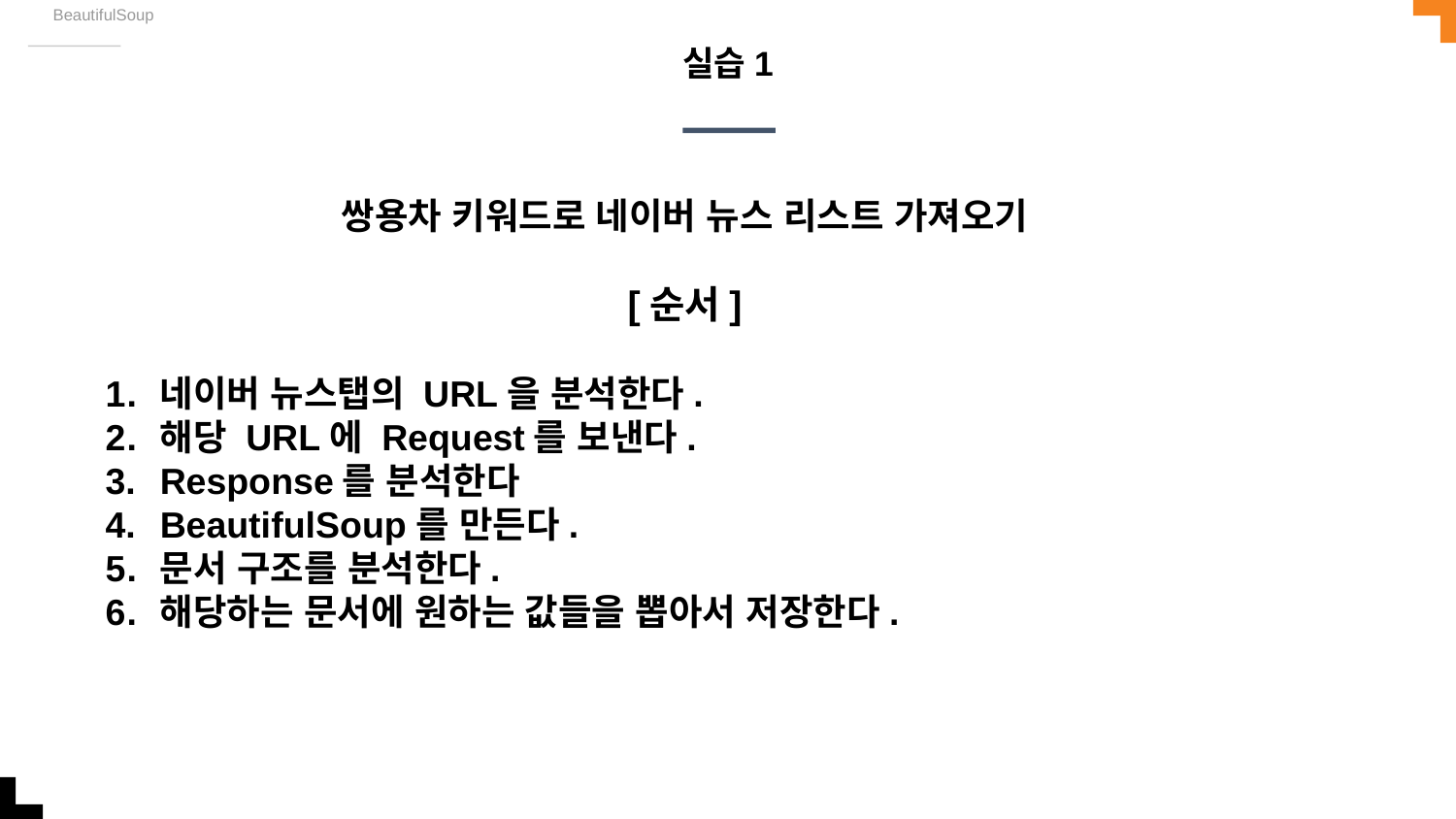

BeautifulSoup

# 실습1
쌍용차 키워드로 네이버 뉴스 리스트 가져오기

[순서]

네이버 뉴스탭의 URL을 분석한다.
해당 URL에 Request를 보낸다.
Response를 분석한다
BeautifulSoup를 만든다.
문서 구조를 분석한다.
해당하는 문서에 원하는 값들을 뽑아서 저장한다.